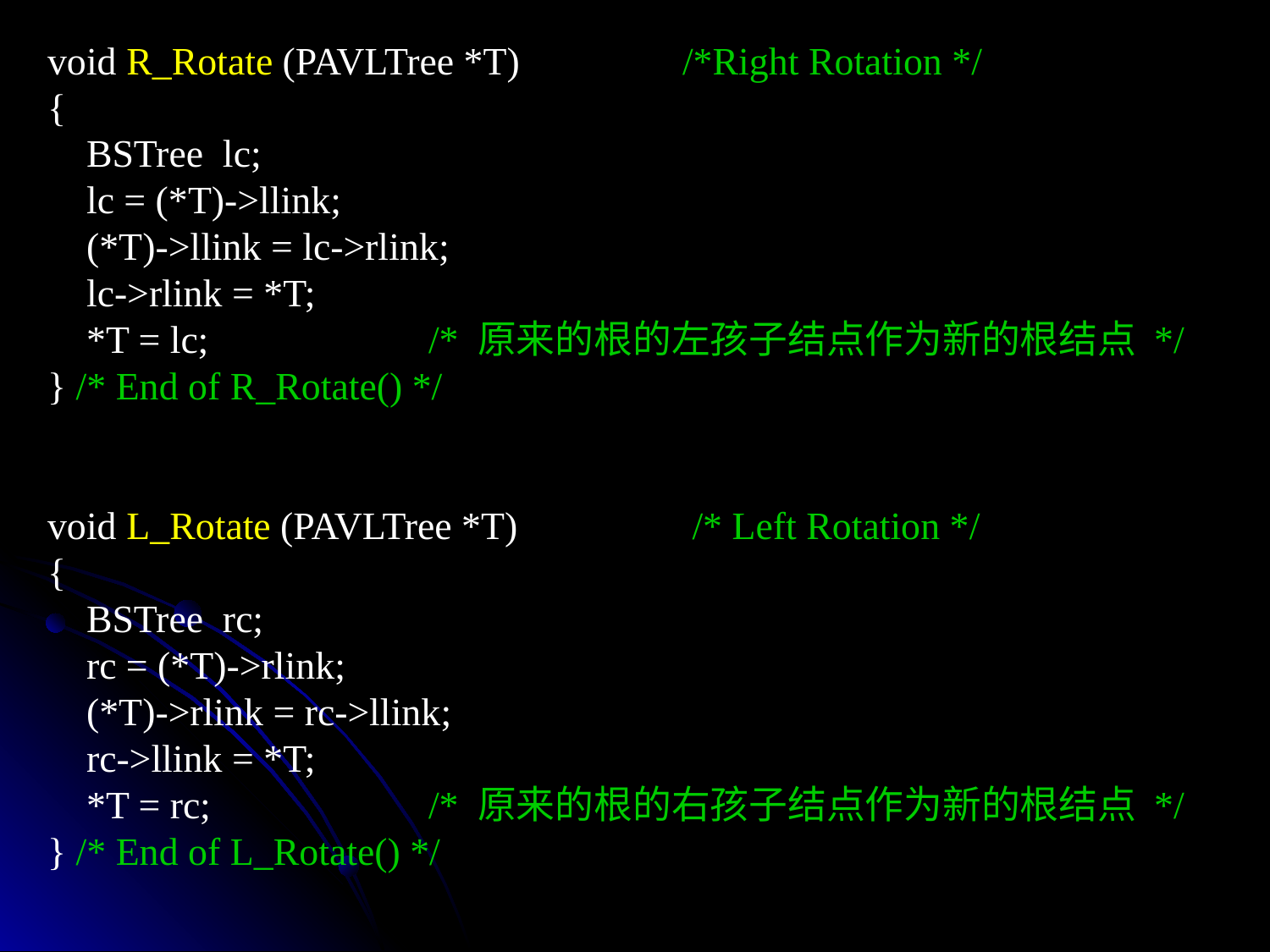

void R_Rotate (PAVLTree *T) 		/*Right Rotation */
{
    BSTree  lc;
    lc = (*T)->llink;
    (*T)->llink = lc->rlink;
    lc->rlink = *T;
    *T = lc;		/* 原来的根的左孩子结点作为新的根结点 */
} /* End of R_Rotate() */

void L_Rotate (PAVLTree *T)		 /* Left Rotation */
{
    BSTree  rc;
    rc = (*T)->rlink;
    (*T)->rlink = rc->llink;
    rc->llink = *T;
    *T = rc; 		/* 原来的根的右孩子结点作为新的根结点 */
} /* End of L_Rotate() */